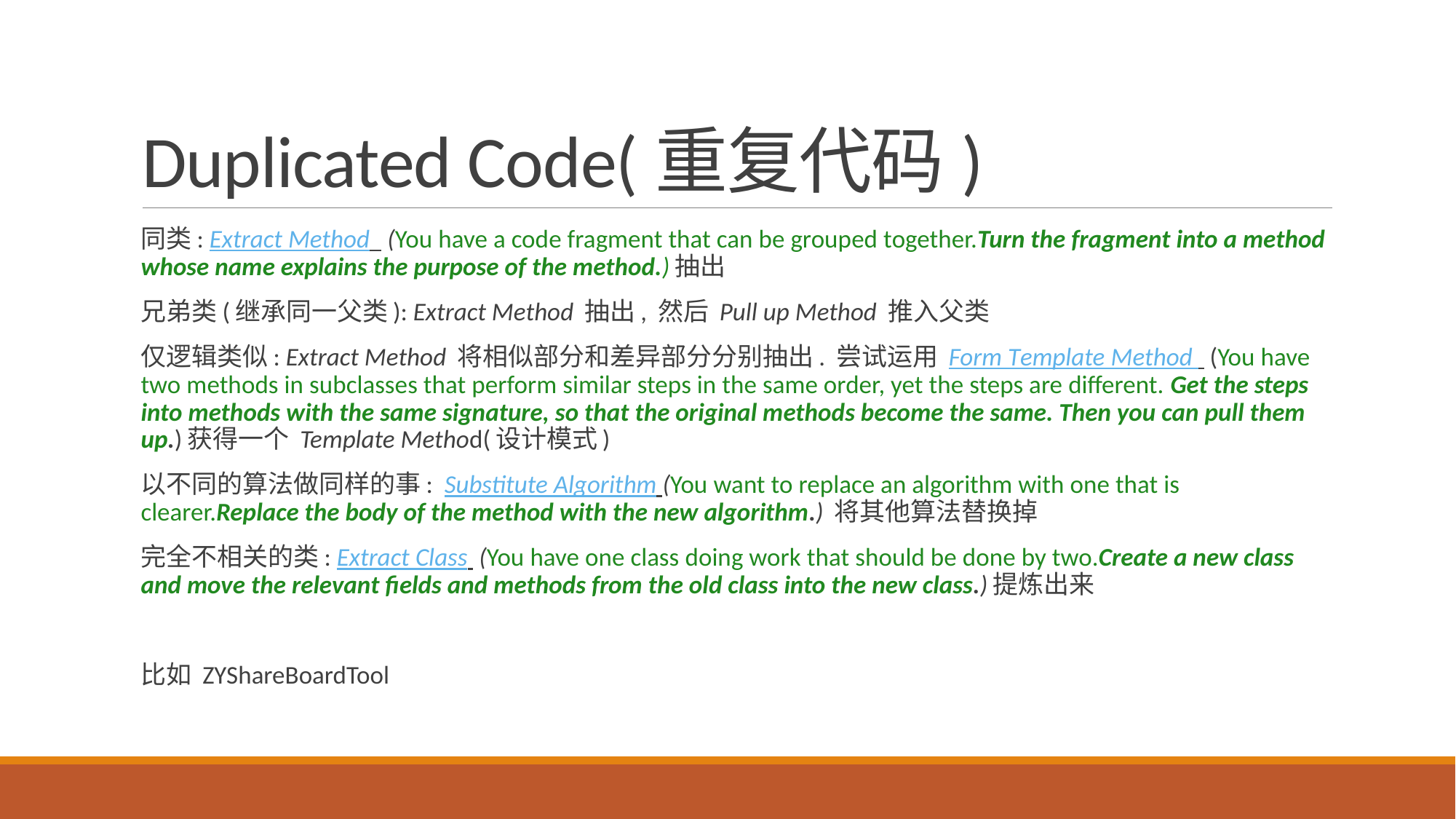

# Duplicated Code(重复代码)
同类: Extract Method   (You have a code fragment that can be grouped together.Turn the fragment into a method whose name explains the purpose of the method.)抽出
兄弟类(继承同一父类): Extract Method 抽出, 然后 Pull up Method 推入父类
仅逻辑类似: Extract Method 将相似部分和差异部分分别抽出. 尝试运用 Form Template Method   (You have two methods in subclasses that perform similar steps in the same order, yet the steps are different. Get the steps into methods with the same signature, so that the original methods become the same. Then you can pull them up.)获得一个 Template Method(设计模式)
以不同的算法做同样的事:  Substitute Algorithm (You want to replace an algorithm with one that is clearer.Replace the body of the method with the new algorithm.) 将其他算法替换掉
完全不相关的类: Extract Class  (You have one class doing work that should be done by two.Create a new class and move the relevant fields and methods from the old class into the new class.)提炼出来

比如 ZYShareBoardTool